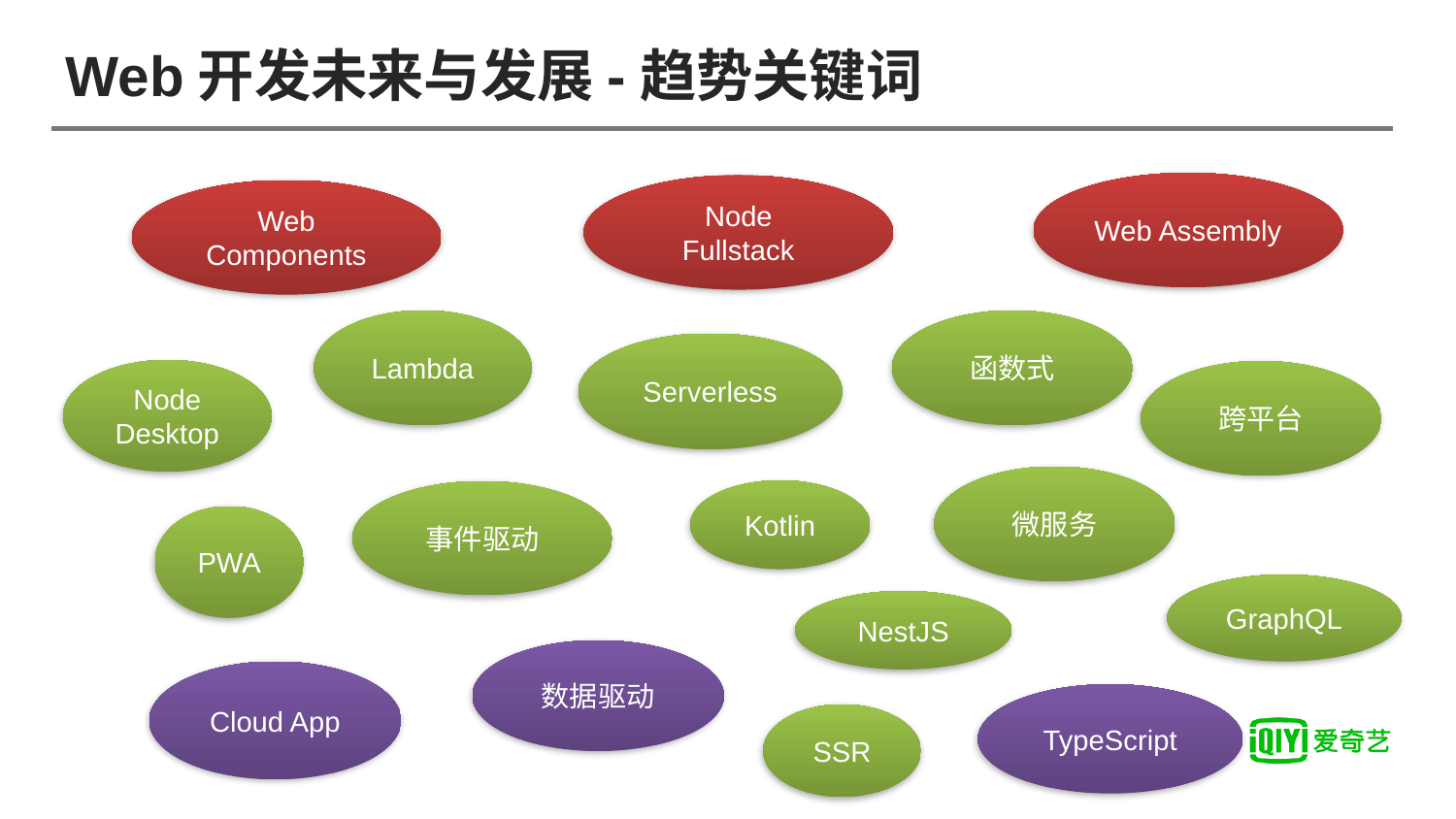

# Web开发未来与发展-趋势关键词
Web Assembly
Node
Fullstack
Web Components
Lambda
函数式
Serverless
Node
Desktop
跨平台
微服务
Kotlin
事件驱动
PWA
GraphQL
NestJS
数据驱动
Cloud App
TypeScript
SSR